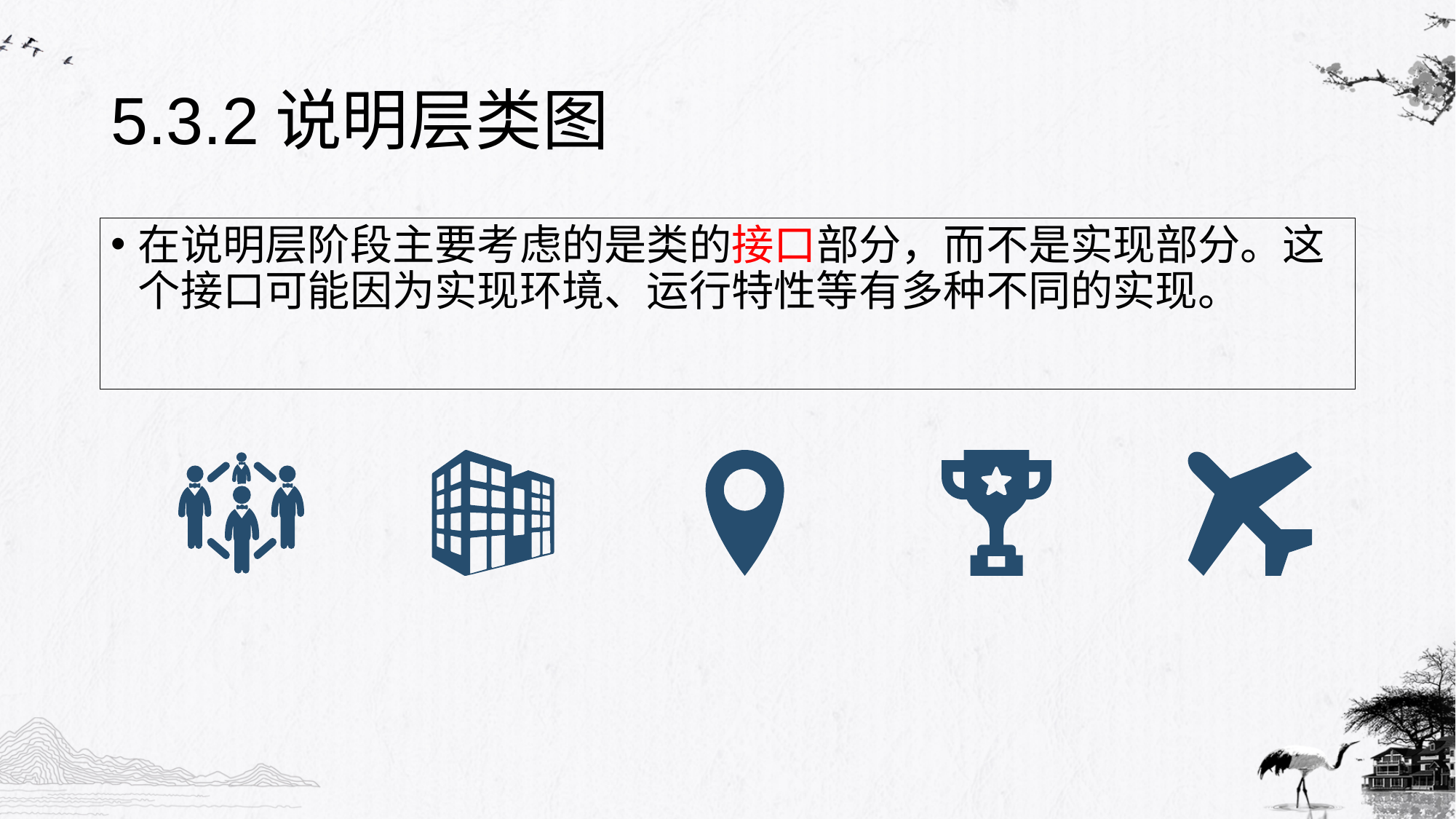

# 5.3.2说明层类图
在说明层阶段主要考虑的是类的接口部分，而不是实现部分。这个接口可能因为实现环境、运行特性等有多种不同的实现。